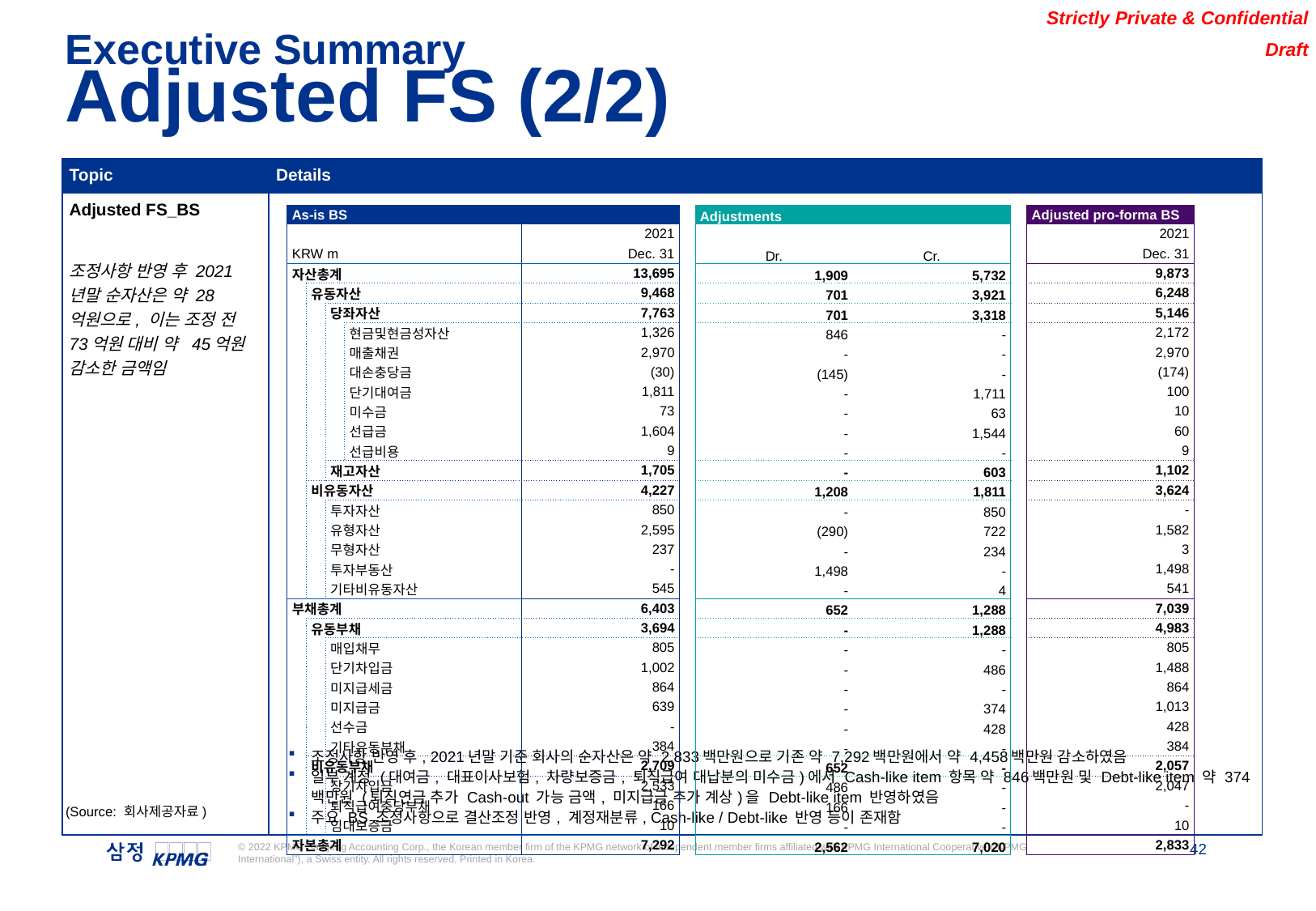

Executive Summary
Adjusted FS (2/2)
| Topic | Details |
| --- | --- |
| Adjusted FS\_BS 조정사항 반영 후 2021년말 순자산은 약 28억원으로, 이는 조정 전 73억원 대비 약 45억원 감소한 금액임 | 조정사항 반영 후, 2021년말 기준 회사의 순자산은 약 2,833백만원으로 기존 약 7,292백만원에서 약 4,458백만원 감소하였음 일부 계정 (대여금, 대표이사보험, 차량보증금, 퇴직급여 대납분의 미수금)에서 Cash-like item 항목 약 846백만원 및 Debt-like item 약 374백만원 (퇴직연금 추가 Cash-out 가능 금액, 미지급금 추가 계상)을 Debt-like item 반영하였음 주요 BS 조정사항으로 결산조정 반영, 계정재분류, Cash-like / Debt-like 반영 등이 존재함 |
| As-is BS |  |  |  | As-is BS |  | Adjustments |  |  | Adjusted pro-forma BS |
| --- | --- | --- | --- | --- | --- | --- | --- | --- | --- |
|  |  |  |  | 2021 |  |  |  |  | 2021 |
| KRW m |  |  |  | Dec. 31 |  | Dr. | Cr. |  | Dec. 31 |
| 자산총계 |  |  |  | 13,695 |  | 1,909 | 5,732 |  | 9,873 |
|  | 유동자산 |  |  | 9,468 |  | 701 | 3,921 |  | 6,248 |
|  |  | 당좌자산 |  | 7,763 |  | 701 | 3,318 |  | 5,146 |
|  |  |  | 현금및현금성자산 | 1,326 |  | 846 | - |  | 2,172 |
|  |  |  | 매출채권 | 2,970 |  | - | - |  | 2,970 |
|  |  |  | 대손충당금 | (30) |  | (145) | - |  | (174) |
|  |  |  | 단기대여금 | 1,811 |  | - | 1,711 |  | 100 |
|  |  |  | 미수금 | 73 |  | - | 63 |  | 10 |
|  |  |  | 선급금 | 1,604 |  | - | 1,544 |  | 60 |
|  |  |  | 선급비용 | 9 |  | - | - |  | 9 |
|  |  | 재고자산 |  | 1,705 |  | - | 603 |  | 1,102 |
|  | 비유동자산 |  |  | 4,227 |  | 1,208 | 1,811 |  | 3,624 |
|  |  | 투자자산 |  | 850 |  | - | 850 |  | - |
|  |  | 유형자산 |  | 2,595 |  | (290) | 722 |  | 1,582 |
|  |  | 무형자산 |  | 237 |  | - | 234 |  | 3 |
|  |  | 투자부동산 |  | - |  | 1,498 | - |  | 1,498 |
|  |  | 기타비유동자산 |  | 545 |  | - | 4 |  | 541 |
| 부채총계 |  |  |  | 6,403 |  | 652 | 1,288 |  | 7,039 |
|  | 유동부채 |  |  | 3,694 |  | - | 1,288 |  | 4,983 |
|  |  | 매입채무 |  | 805 |  | - | - |  | 805 |
|  |  | 단기차입금 |  | 1,002 |  | - | 486 |  | 1,488 |
|  |  | 미지급세금 |  | 864 |  | - | - |  | 864 |
|  |  | 미지급금 |  | 639 |  | - | 374 |  | 1,013 |
|  |  | 선수금 |  | - |  | - | 428 |  | 428 |
|  |  | 기타유동부채 |  | 384 |  | - | - |  | 384 |
|  | 비유동부채 |  |  | 2,709 |  | 652 | - |  | 2,057 |
|  |  | 장기차입금 |  | 2,533 |  | 486 | - |  | 2,047 |
|  |  | 퇴직급여충당부채 |  | 166 |  | 166 | - |  | - |
|  |  | 임대보증금 |  | 10 |  | - | - |  | 10 |
| 자본총계 |  |  |  | 7,292 |  | 2,562 | 7,020 |  | 2,833 |
(Source: 회사제공자료)